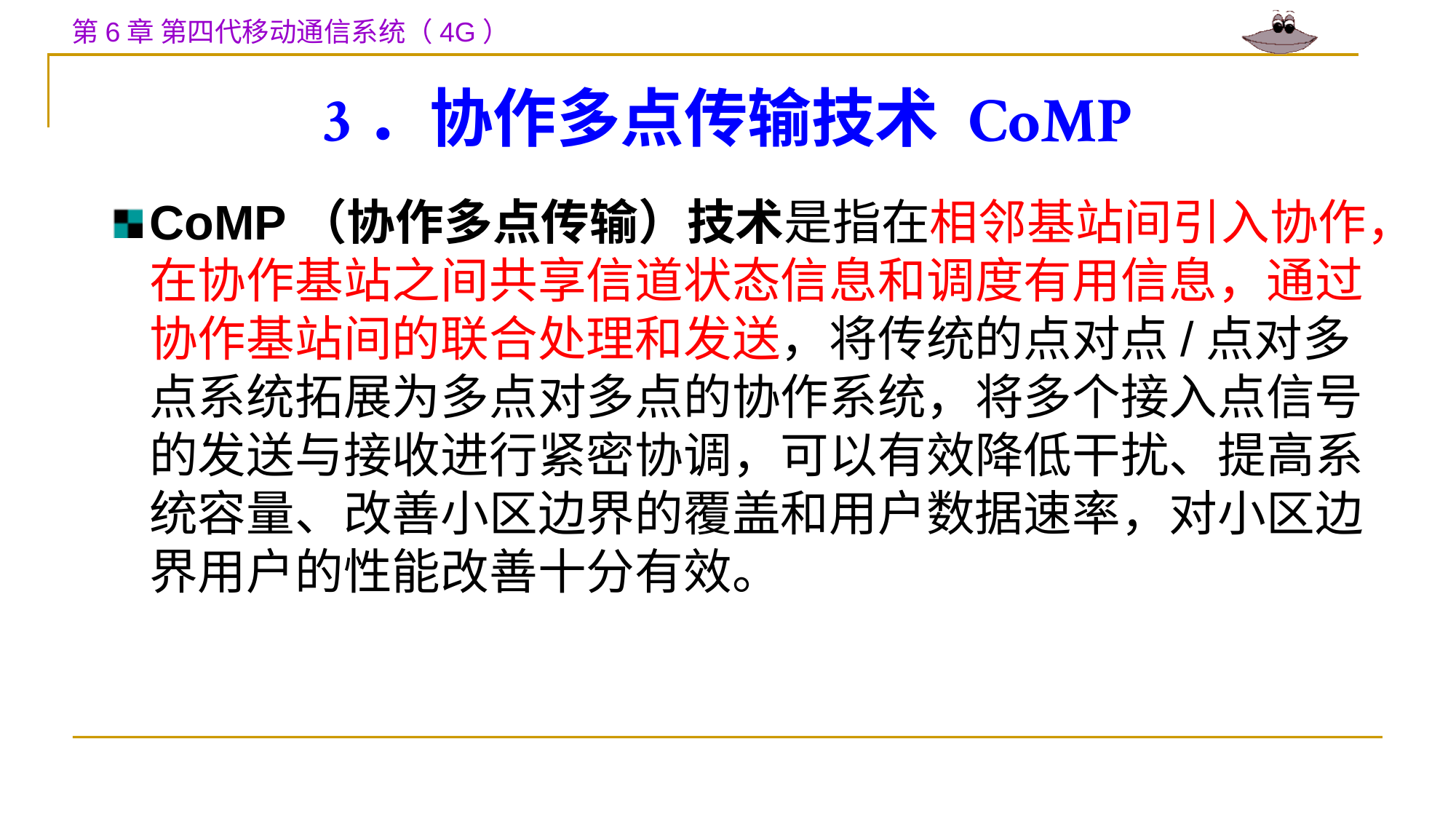

# 3．协作多点传输技术 CoMP
CoMP（协作多点传输）技术是指在相邻基站间引入协作，在协作基站之间共享信道状态信息和调度有用信息，通过协作基站间的联合处理和发送，将传统的点对点/点对多点系统拓展为多点对多点的协作系统，将多个接入点信号的发送与接收进行紧密协调，可以有效降低干扰、提高系统容量、改善小区边界的覆盖和用户数据速率，对小区边界用户的性能改善十分有效。